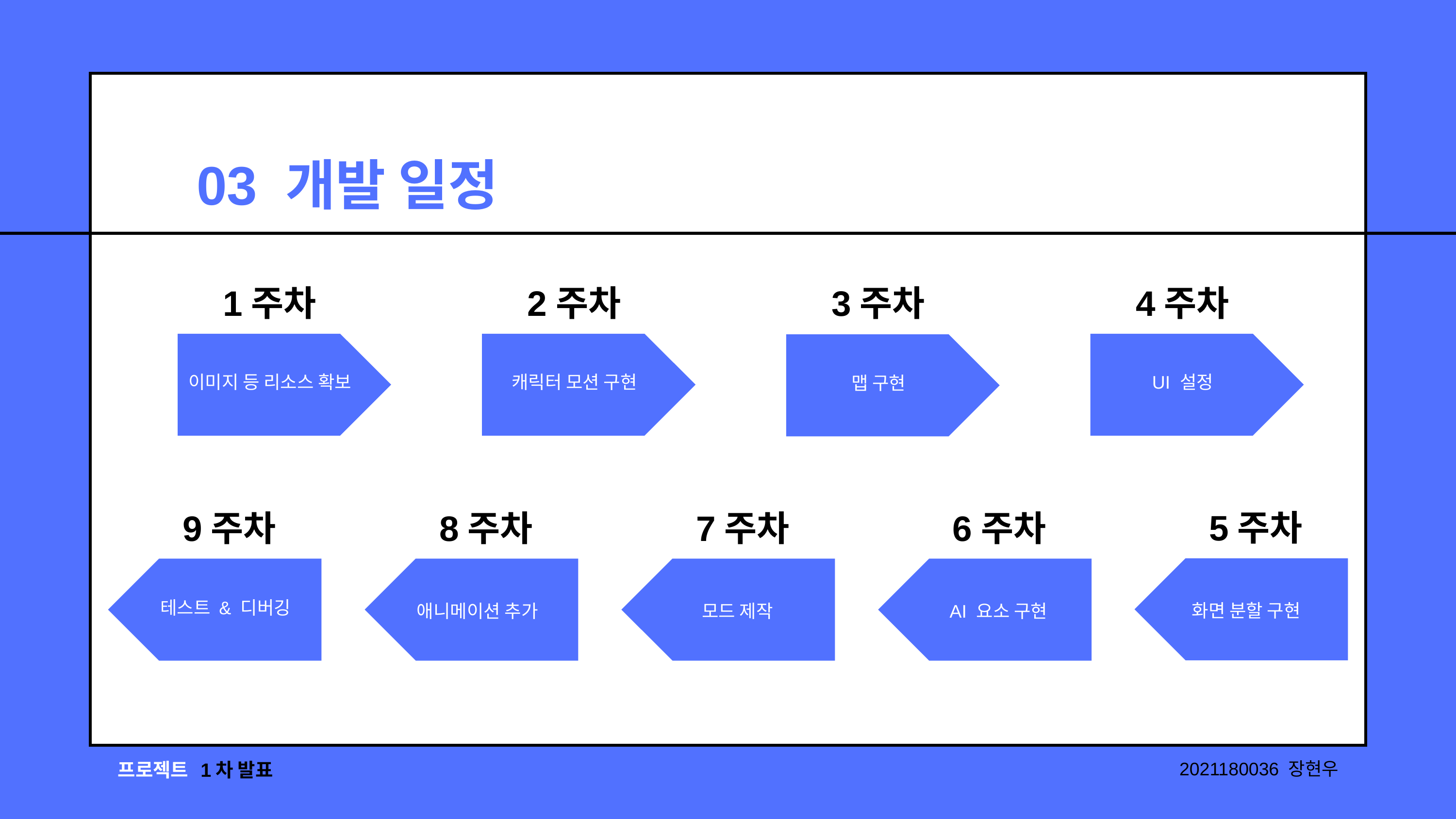

03 개발 일정

1주차
2주차
3주차
4주차

이미지 등 리소스 확보

캐릭터 모션 구현

UI 설정

맵 구현
5주차
9주차
8주차
7주차
6주차

테스트 & 디버깅
화면 분할 구현
애니메이션 추가
모드 제작
AI 요소 구현
프로젝트
1차 발표
2021180036 장현우